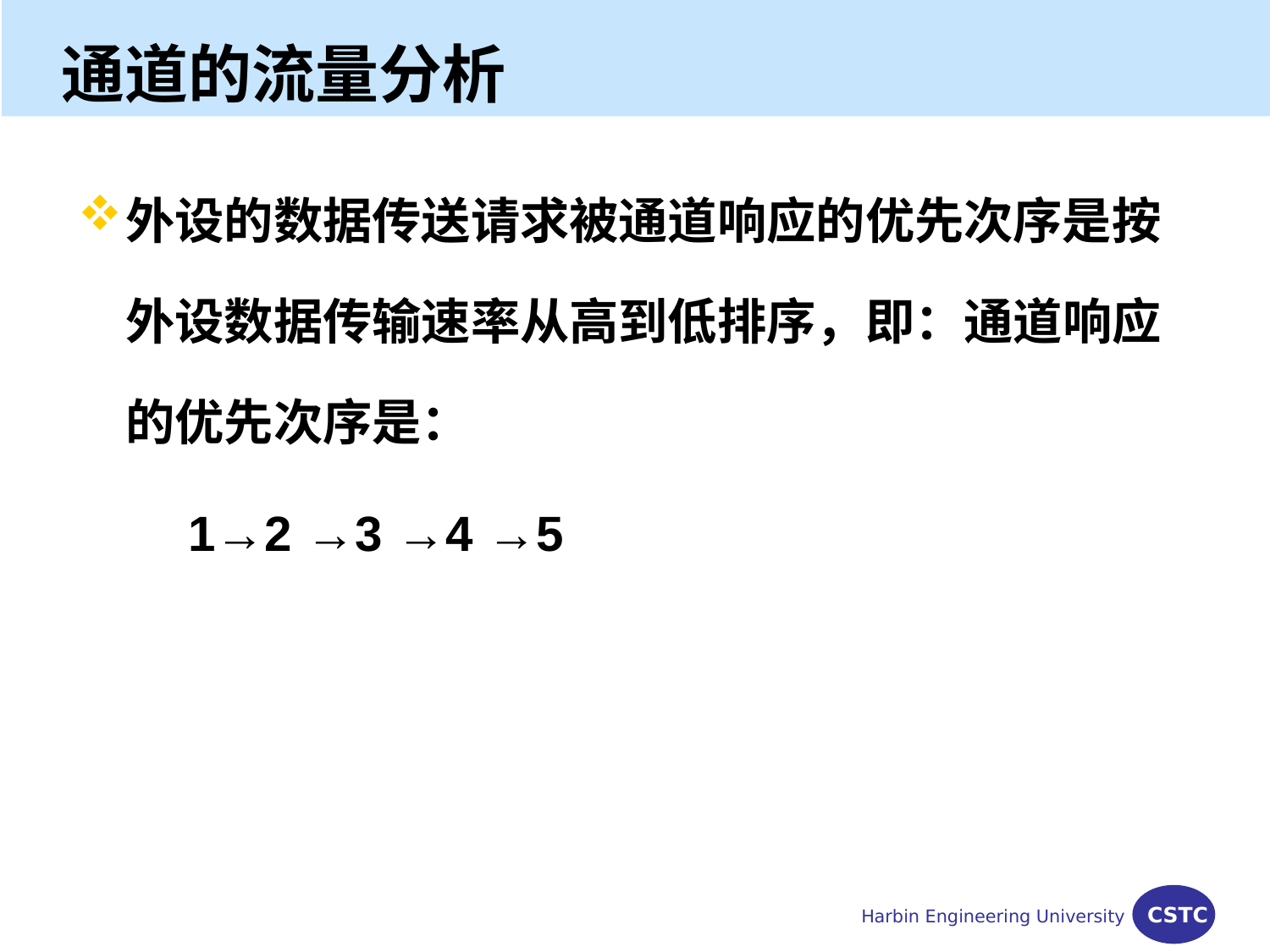

#
通道的流量分析
外设的数据传送请求被通道响应的优先次序是按外设数据传输速率从高到低排序，即：通道响应的优先次序是：
        1→2 →3 →4 →5

Harbin Engineering University